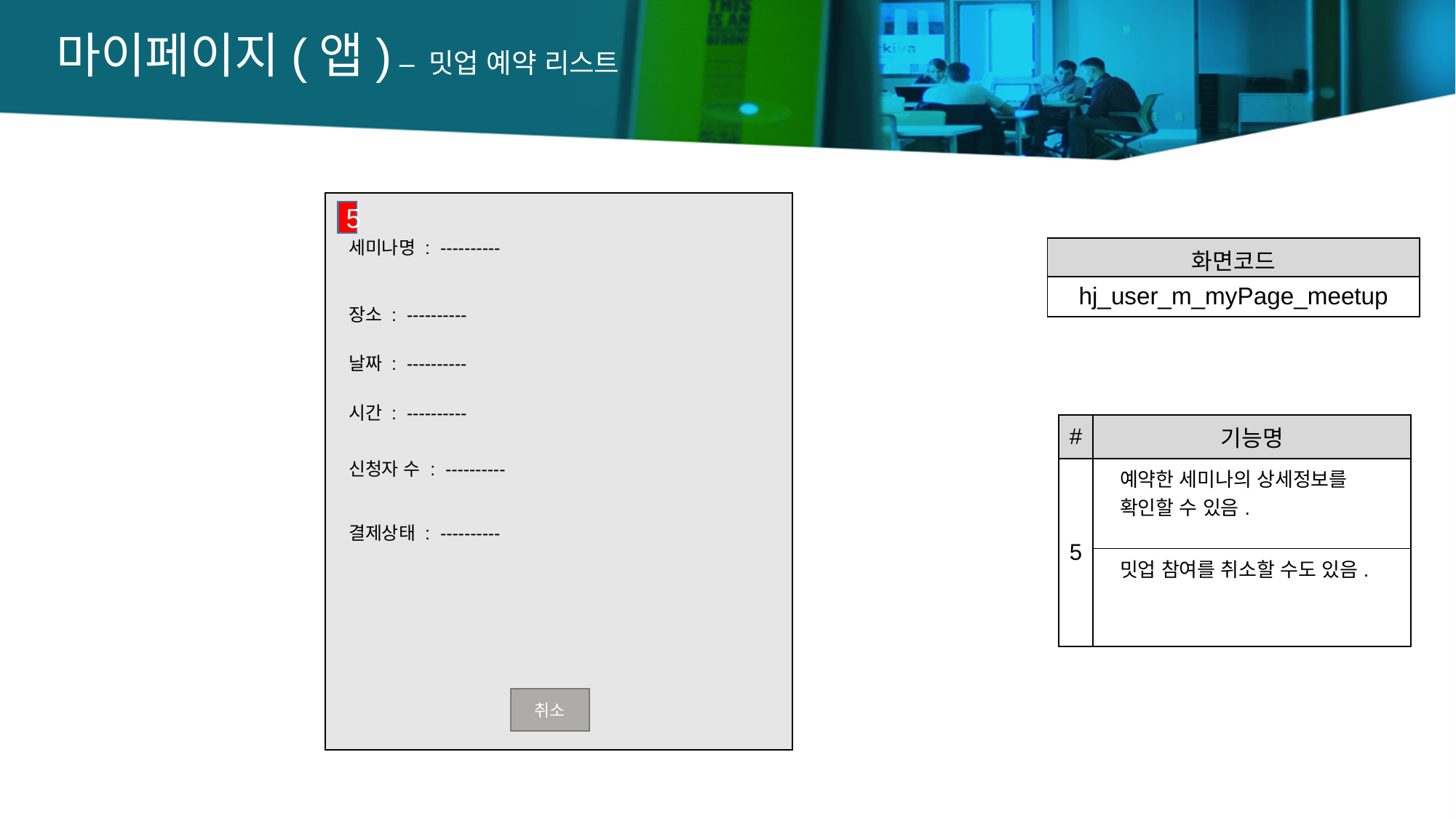

마이페이지(앱) – 밋업 예약 리스트

5
세미나명 :  ----------
장소 :  ----------
날짜 :  ----------
시간 :  ----------
신청자 수 :  ----------
결제상태 :  ----------
취소
| 화면코드 |
| --- |
| hj\_user\_m\_myPage\_meetup |
| # | 기능명 |
| --- | --- |
| 5 | 예약한 세미나의 상세정보를 확인할 수 있음. |
|  | 밋업 참여를 취소할 수도 있음. |